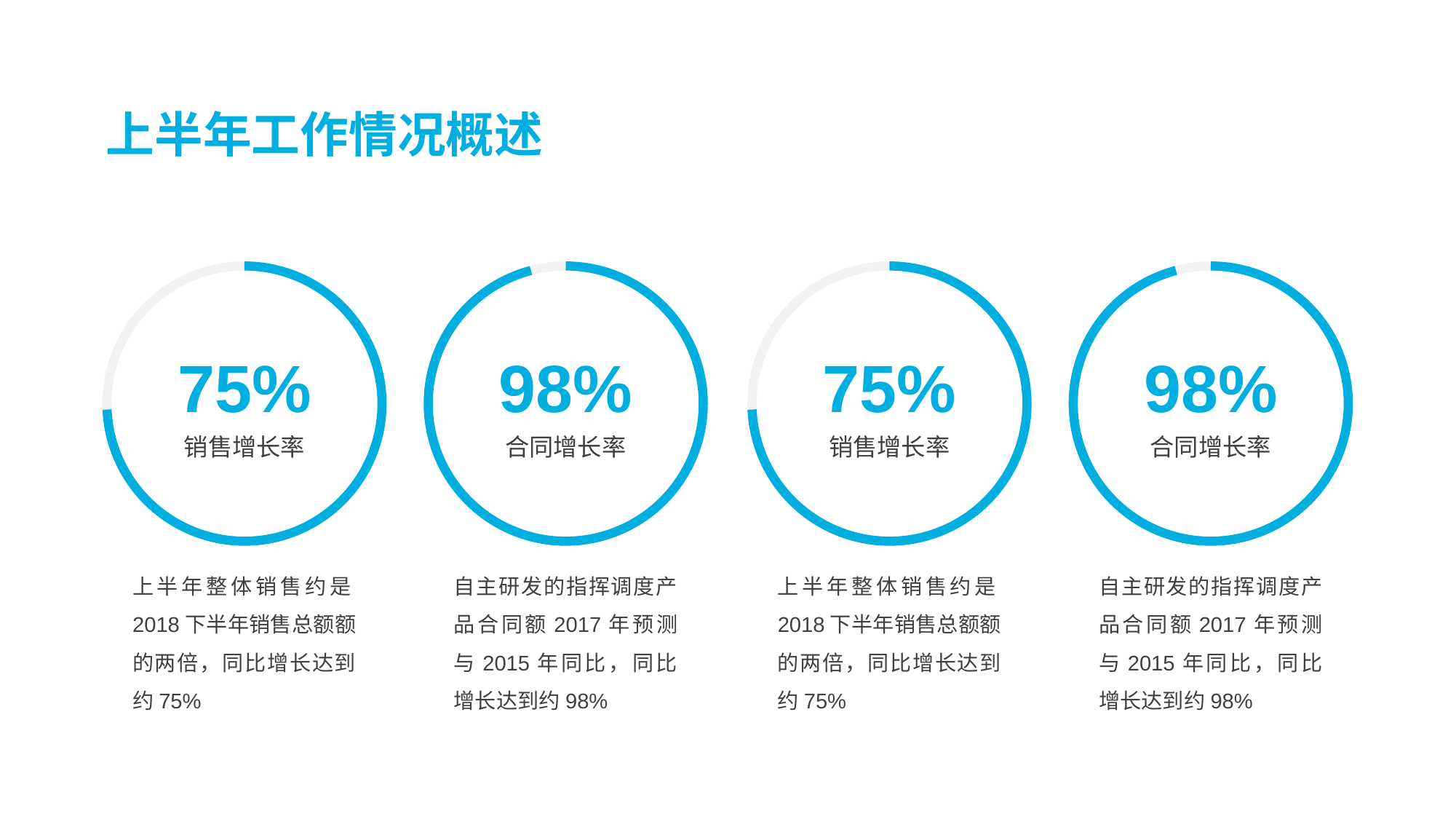

上半年工作情况概述

75%
98%
75%
98%
销售增长率
合同增长率
销售增长率
合同增长率
上半年整体销售约是2018下半年销售总额额的两倍，同比增长达到约75%
自主研发的指挥调度产品合同额2017年预测与2015年同比，同比增长达到约98%
上半年整体销售约是2018下半年销售总额额的两倍，同比增长达到约75%
自主研发的指挥调度产品合同额2017年预测与2015年同比，同比增长达到约98%